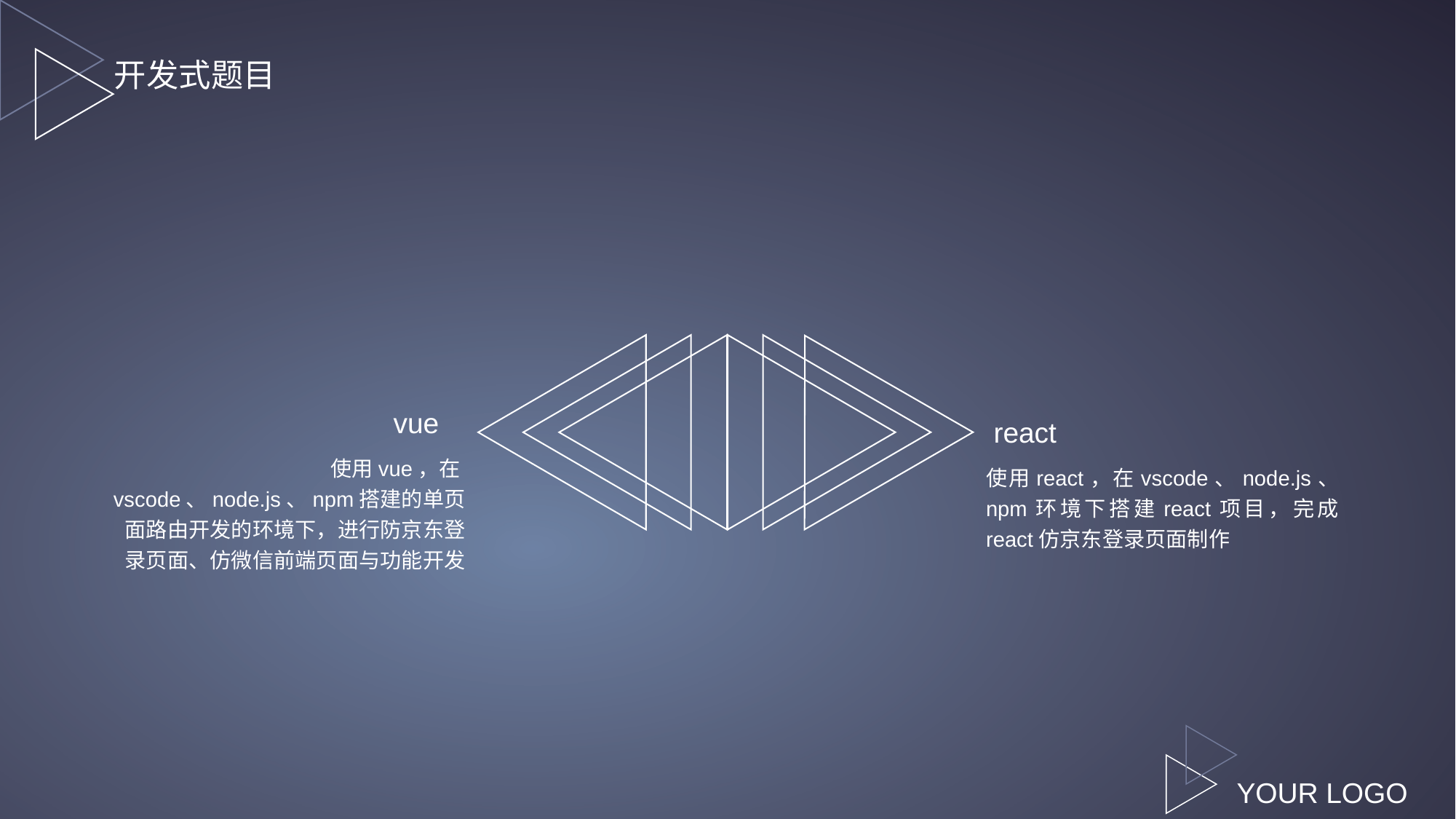

开发式题目

vue
react
使用vue，在vscode、node.js、npm搭建的单页面路由开发的环境下，进行防京东登录页面、仿微信前端页面与功能开发
使用react，在vscode、node.js、npm环境下搭建react项目，完成react仿京东登录页面制作